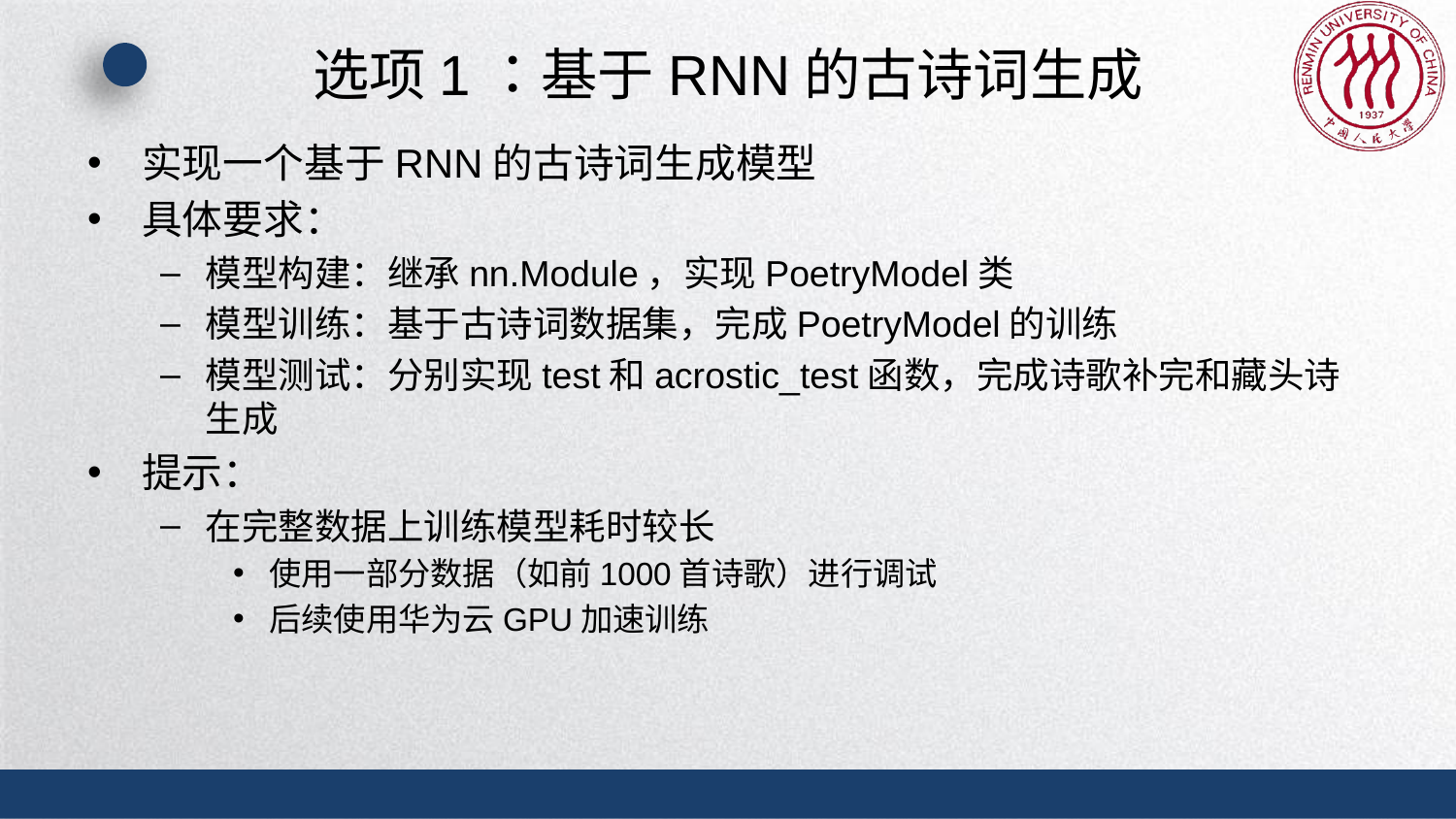

# 选项1：基于RNN的古诗词生成
实现一个基于RNN的古诗词生成模型
具体要求：
模型构建：继承nn.Module，实现PoetryModel类
模型训练：基于古诗词数据集，完成PoetryModel的训练
模型测试：分别实现test和acrostic_test函数，完成诗歌补完和藏头诗生成
提示：
在完整数据上训练模型耗时较长
使用一部分数据（如前1000首诗歌）进行调试
后续使用华为云GPU加速训练